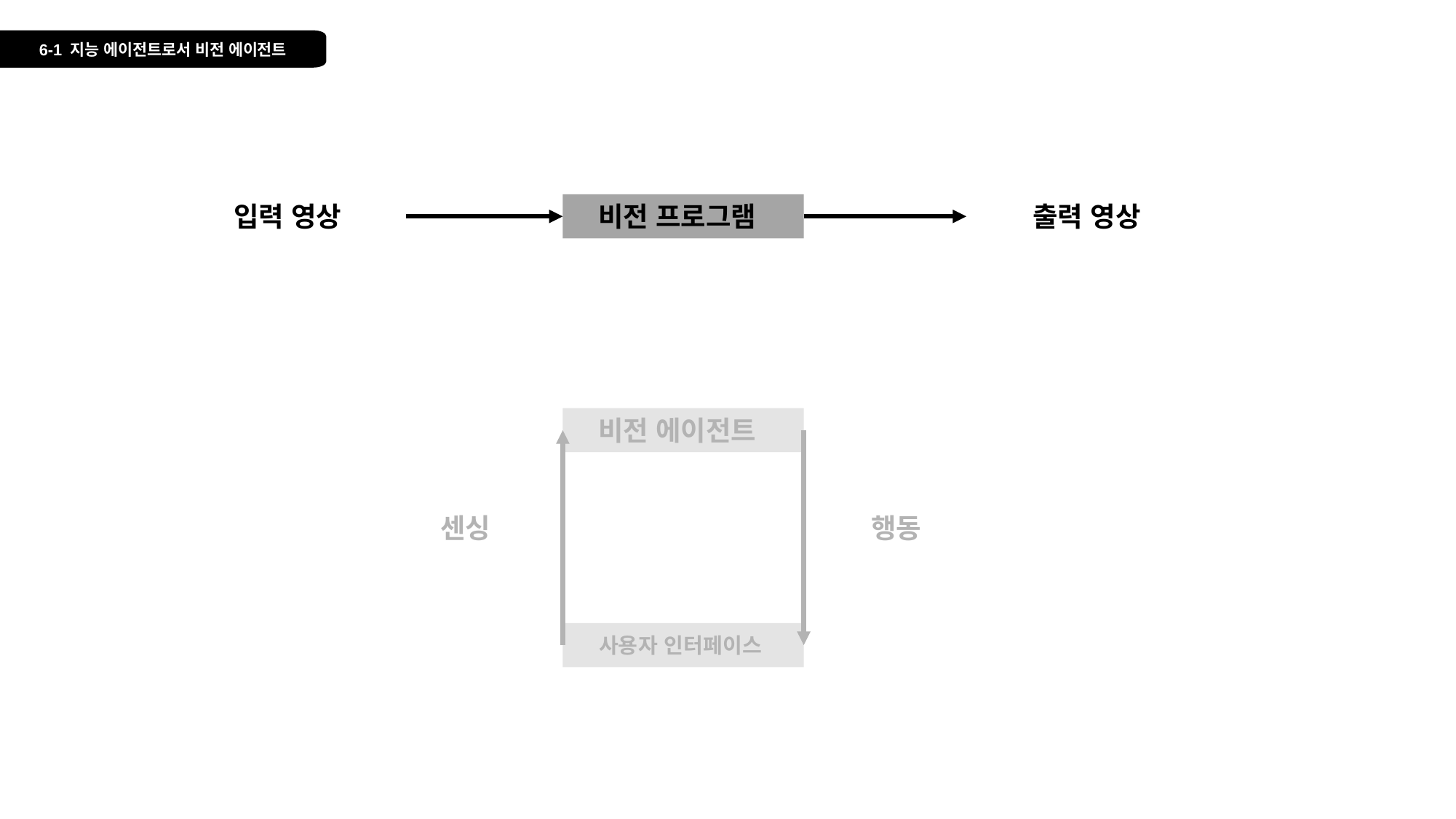

6-1 지능 에이전트로서 비전 에이전트
입력 영상

비전 프로그램
출력 영상

비전 에이전트
센싱
행동

환경
사용자 인터페이스